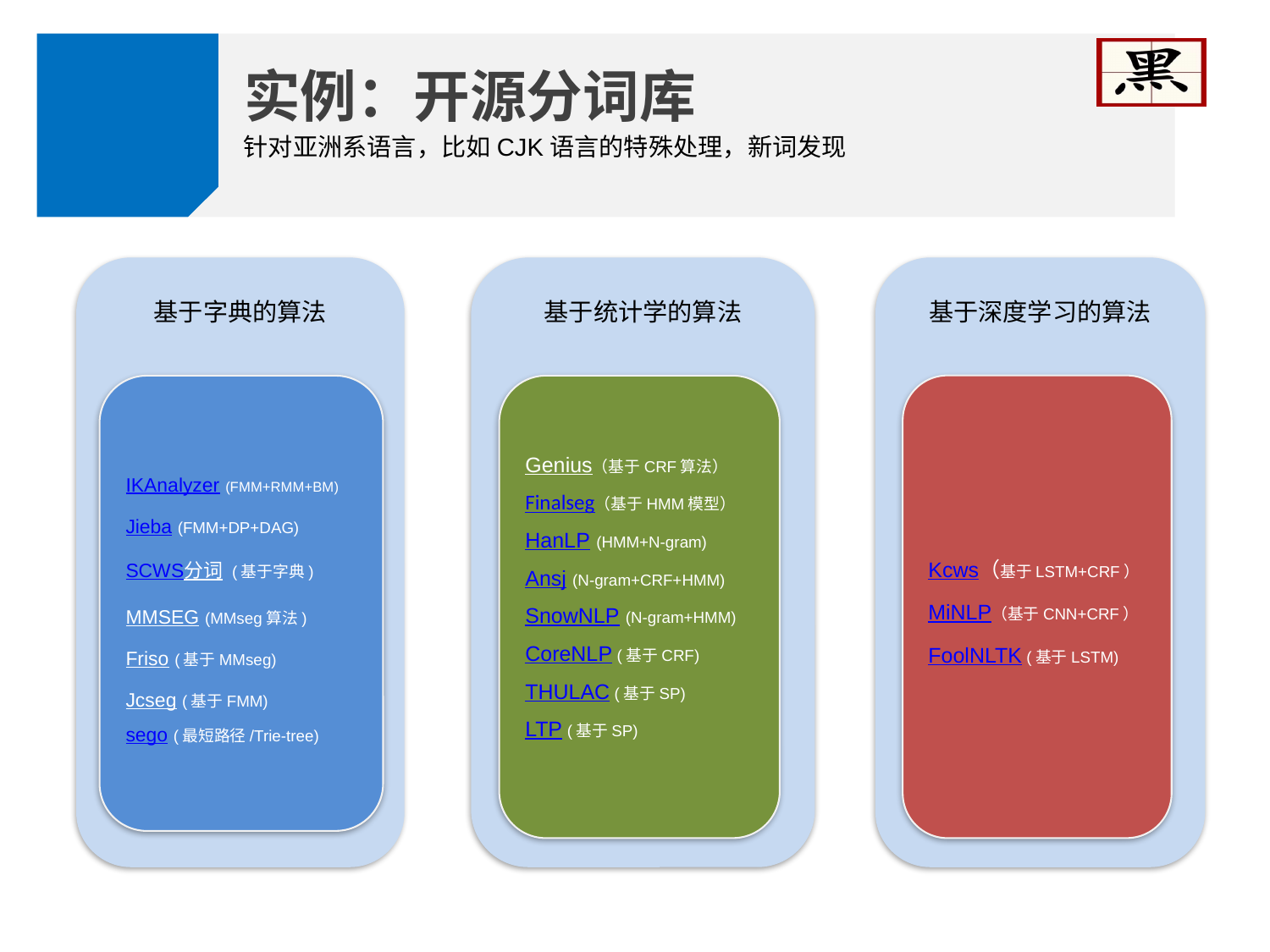

实例：开源分词库
针对亚洲系语言，比如CJK语言的特殊处理，新词发现

基于字典的算法

基于统计学的算法

基于深度学习的算法

Kcws（基于LSTM+CRF）
MiNLP（基于CNN+CRF）
FoolNLTK (基于LSTM)
Genius（基于CRF算法）
Finalseg（基于HMM模型）
HanLP (HMM+N-gram)
Ansj (N-gram+CRF+HMM)
SnowNLP (N-gram+HMM)
CoreNLP (基于CRF)
THULAC (基于SP)
LTP (基于SP)

IKAnalyzer (FMM+RMM+BM)
Jieba (FMM+DP+DAG)
SCWS分词 (基于字典)
MMSEG (MMseg算法)
Friso (基于MMseg)
Jcseg (基于FMM)
sego (最短路径/Trie-tree)